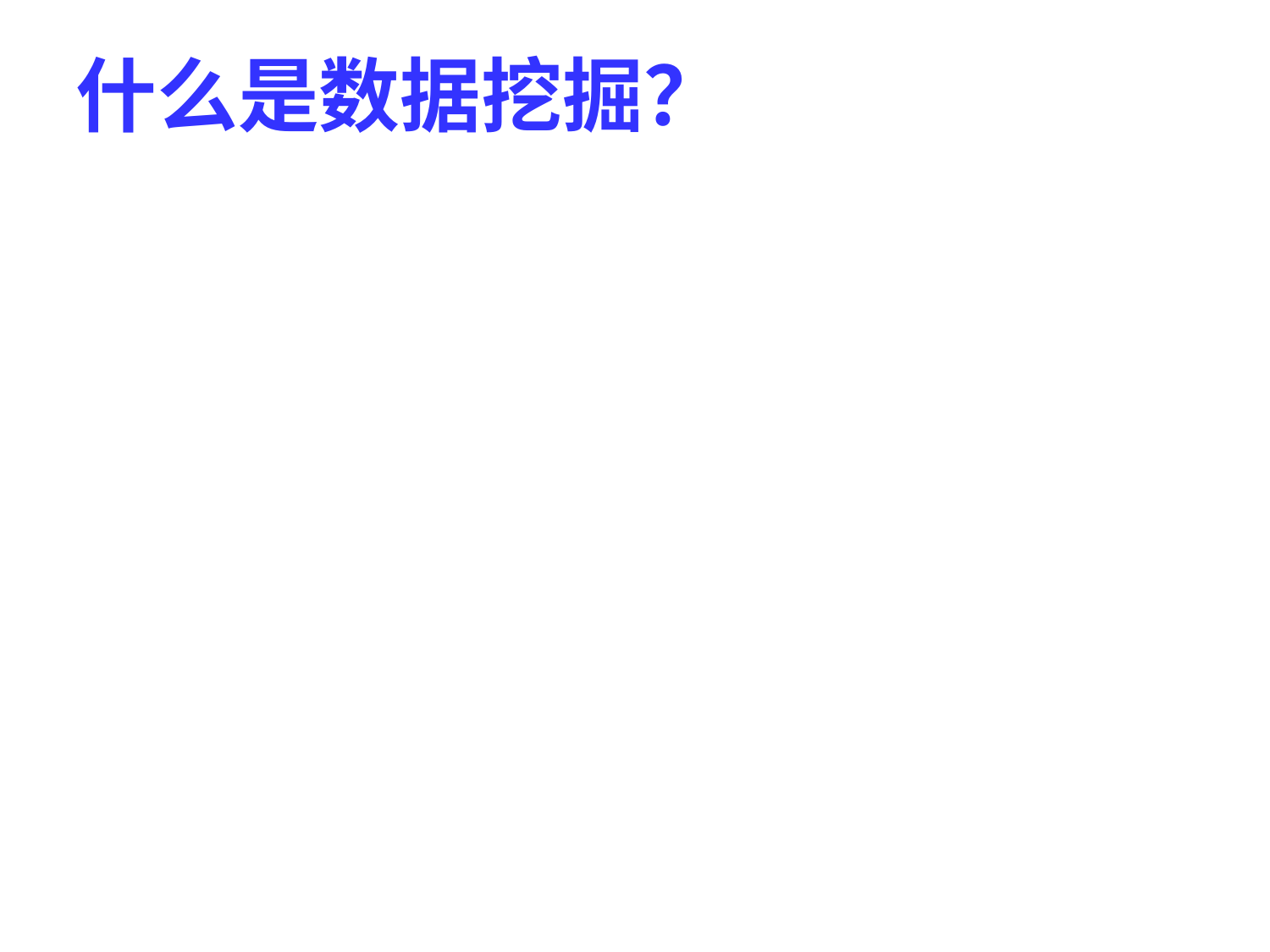

# 什么是数据挖掘？
数据挖掘 (从数据中发现知识)
从大量的数据中挖掘哪些令人感兴趣的、有用的、隐含的、先前未知的和可能有用的模式或知识
挖掘的不仅仅是数据（所以“数据挖掘”并非一个精确的用词）
数据挖掘的替换词
数据库中的知识挖掘（KDD）
知识提炼
数据/模式分析
数据考古
数据捕捞、信息收获等等。
2019/12/2
19